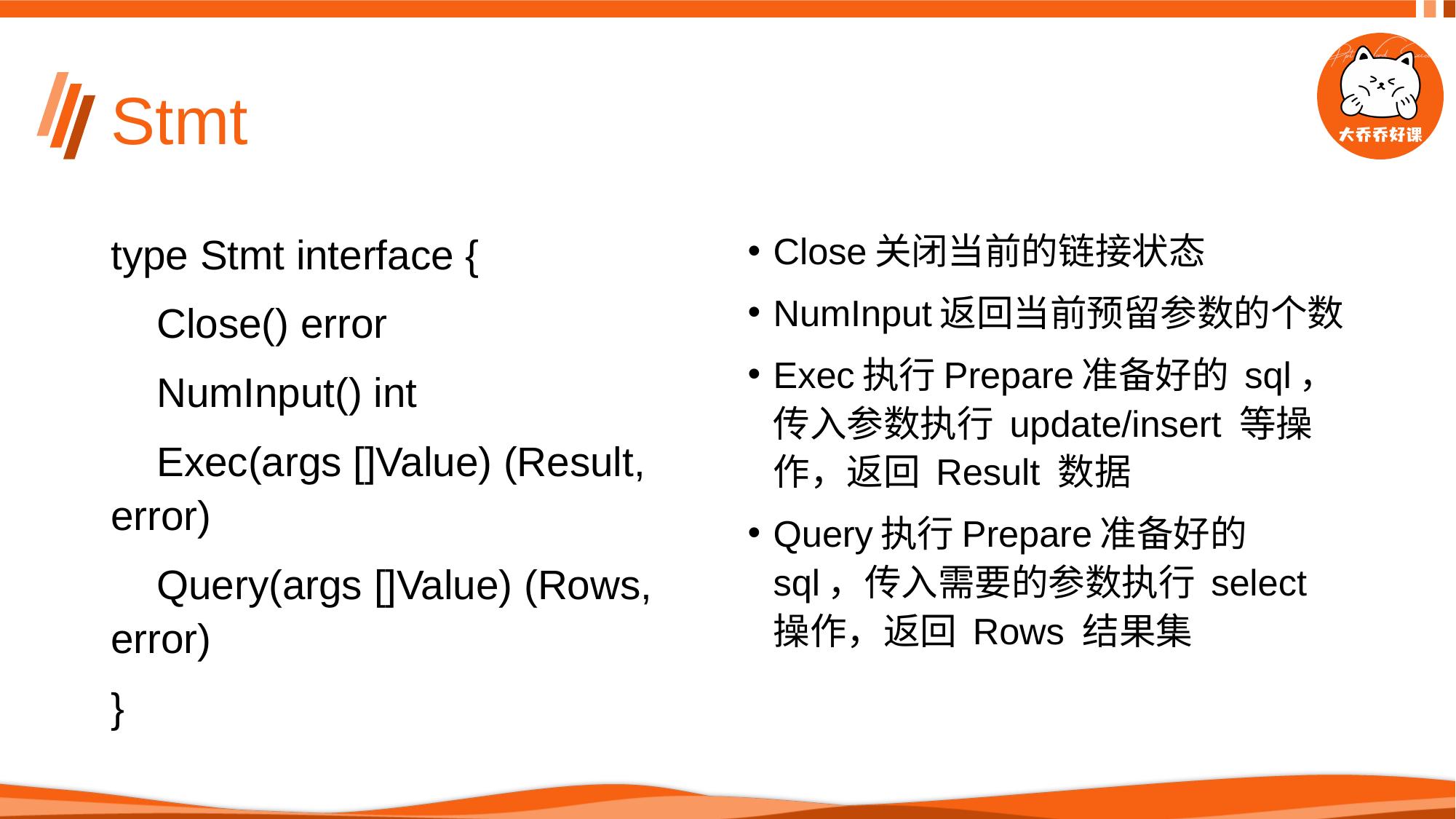

# Stmt
type Stmt interface {
    Close() error
    NumInput() int
    Exec(args []Value) (Result, error)
    Query(args []Value) (Rows, error)
}
Close关闭当前的链接状态
NumInput返回当前预留参数的个数
Exec执行Prepare准备好的 sql，传入参数执行 update/insert 等操作，返回 Result 数据
Query执行Prepare准备好的 sql，传入需要的参数执行 select 操作，返回 Rows 结果集